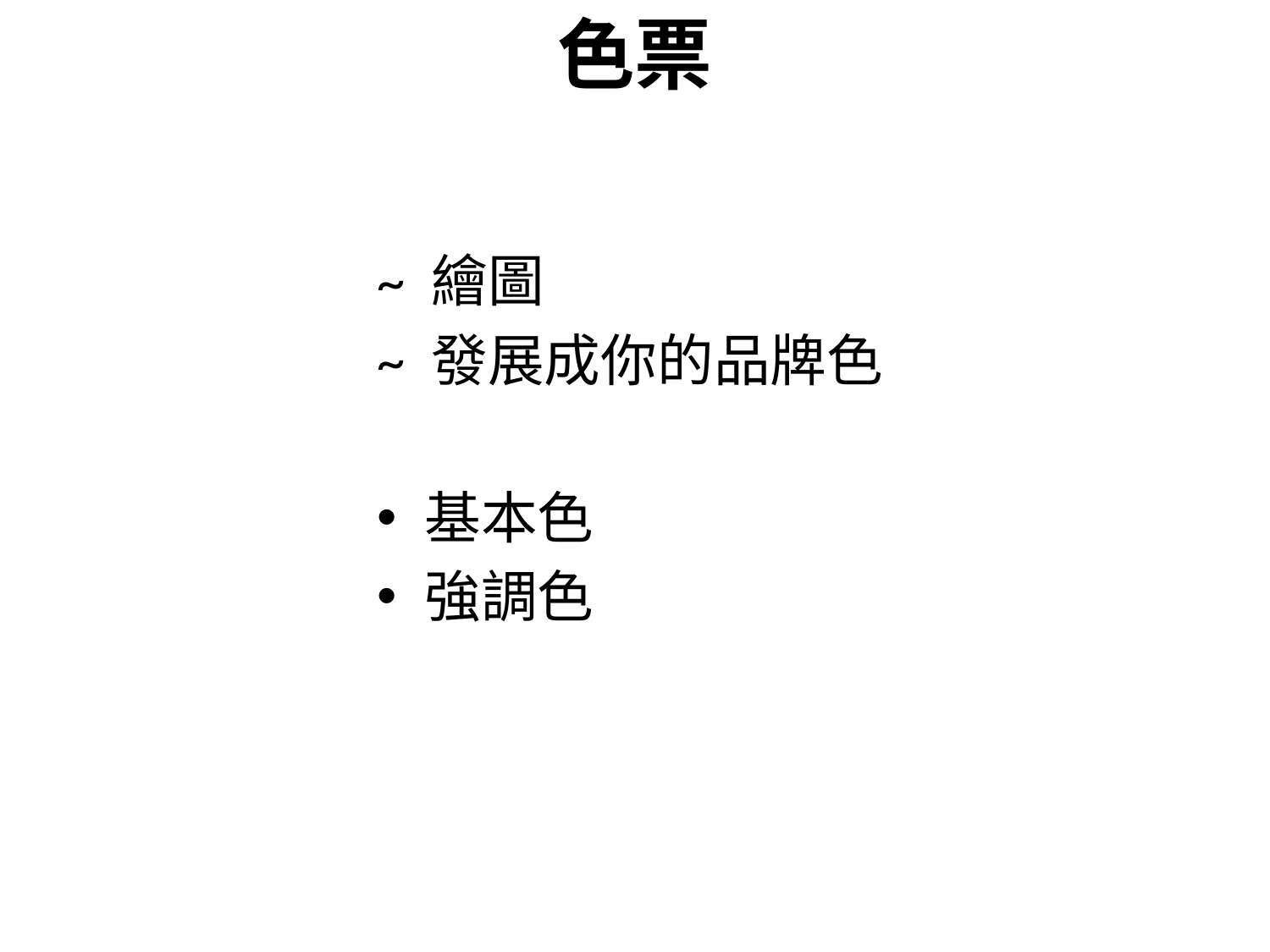

# 色票
~ 繪圖
~ 發展成你的品牌色

基本色
強調色